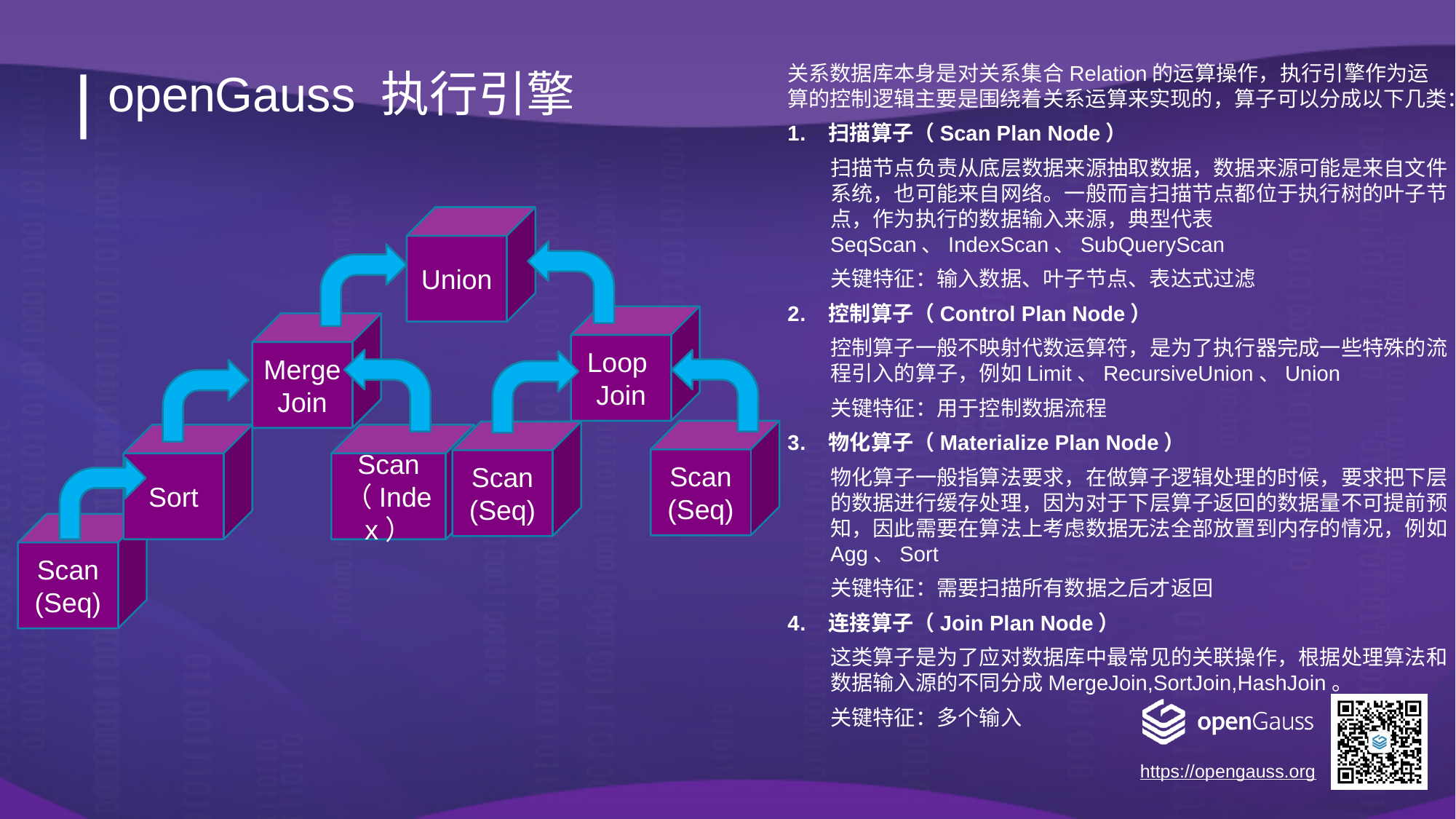

关系数据库本身是对关系集合Relation的运算操作，执行引擎作为运算的控制逻辑主要是围绕着关系运算来实现的，算子可以分成以下几类：
扫描算子（Scan Plan Node）
扫描节点负责从底层数据来源抽取数据，数据来源可能是来自文件系统，也可能来自网络。一般而言扫描节点都位于执行树的叶子节点，作为执行的数据输入来源，典型代表SeqScan、IndexScan、SubQueryScan
关键特征：输入数据、叶子节点、表达式过滤
控制算子（Control Plan Node）
控制算子一般不映射代数运算符，是为了执行器完成一些特殊的流程引入的算子，例如Limit、RecursiveUnion、Union
关键特征：用于控制数据流程
物化算子（Materialize Plan Node）
物化算子一般指算法要求，在做算子逻辑处理的时候，要求把下层的数据进行缓存处理，因为对于下层算子返回的数据量不可提前预知，因此需要在算法上考虑数据无法全部放置到内存的情况，例如Agg、Sort
关键特征：需要扫描所有数据之后才返回
连接算子（Join Plan Node）
这类算子是为了应对数据库中最常见的关联操作，根据处理算法和数据输入源的不同分成MergeJoin,SortJoin,HashJoin。
关键特征：多个输入
openGauss 执行引擎
Union

Loop
Join
Merge Join

Scan
(Seq)
Scan
(Seq)
Sort
Scan
（Index）

Scan
(Seq)